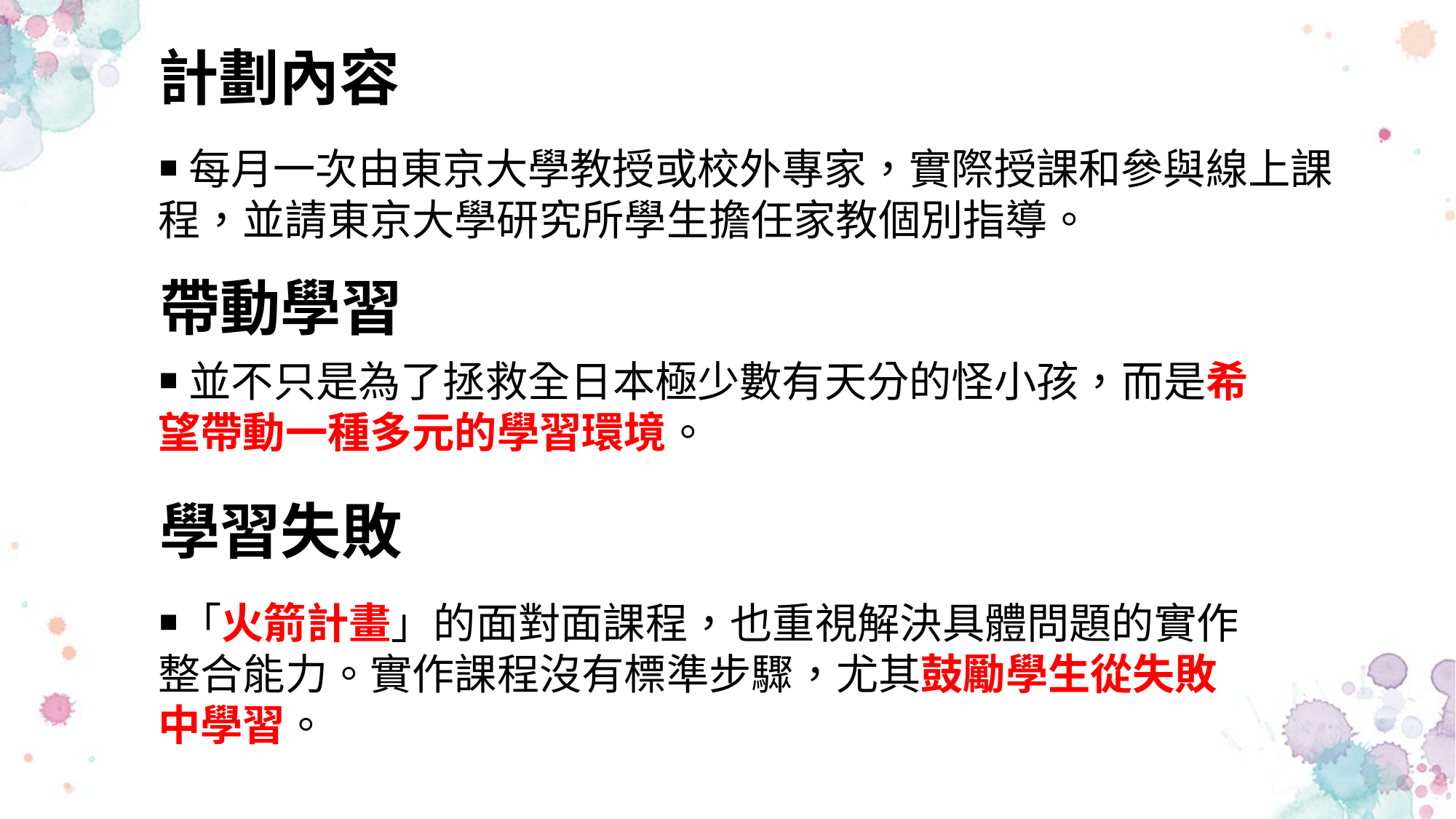

計劃內容
￭ 每月一次由東京大學教授或校外專家，實際授課和參與線上課程，並請東京大學研究所學生擔任家教個別指導。
帶動學習
￭ 並不只是為了拯救全日本極少數有天分的怪小孩，而是希望帶動一種多元的學習環境。
學習失敗
￭「火箭計畫」的面對面課程，也重視解決具體問題的實作整合能力。實作課程沒有標準步驟，尤其鼓勵學生從失敗中學習。